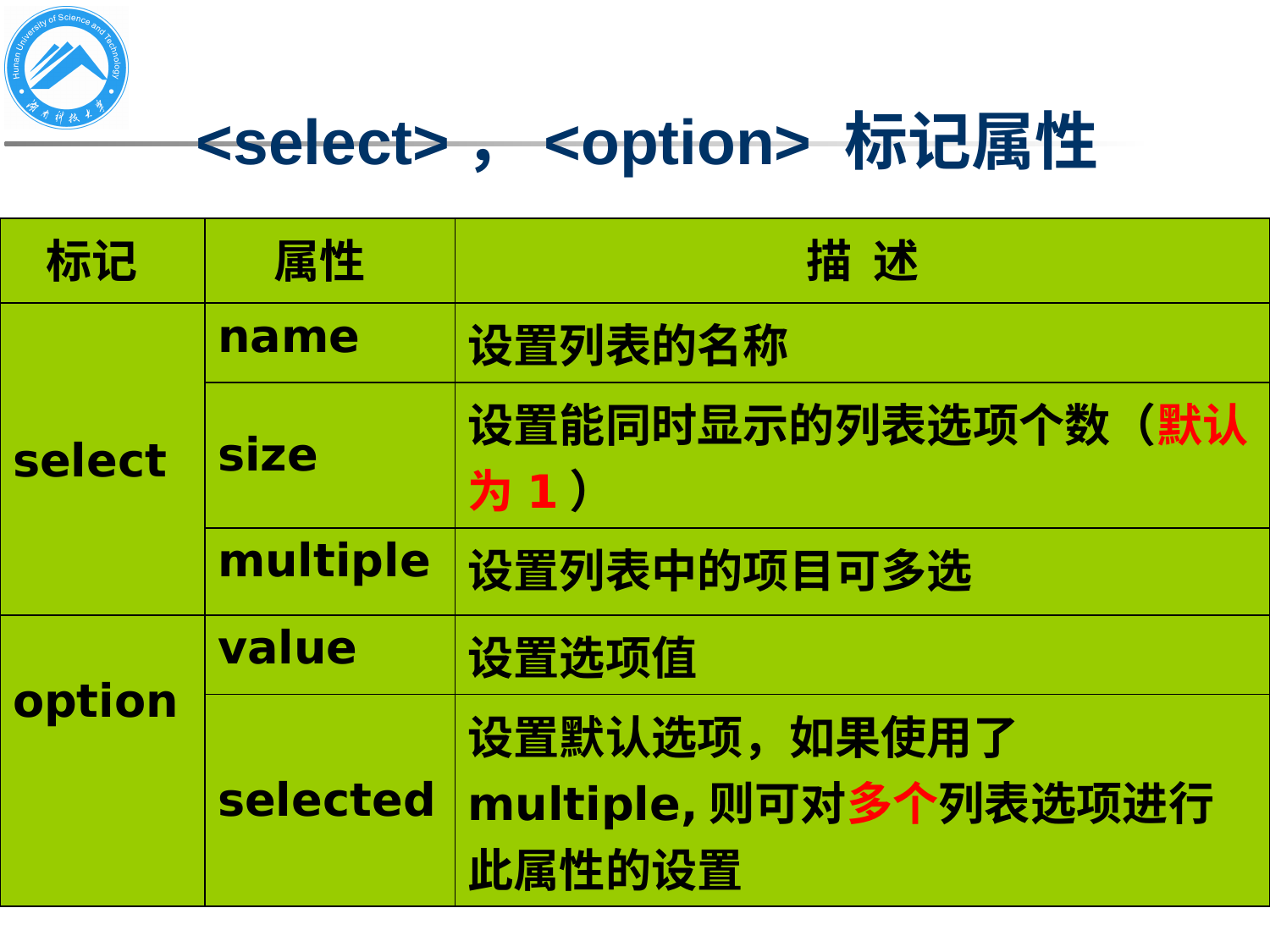

# <select>，<option> 标记属性
| 标记 | 属性 | 描 述 |
| --- | --- | --- |
| select | name | 设置列表的名称 |
|  | size | 设置能同时显示的列表选项个数（默认为1） |
|  | multiple | 设置列表中的项目可多选 |
| option | value | 设置选项值 |
|  | selected | 设置默认选项，如果使用了multiple,则可对多个列表选项进行此属性的设置 |